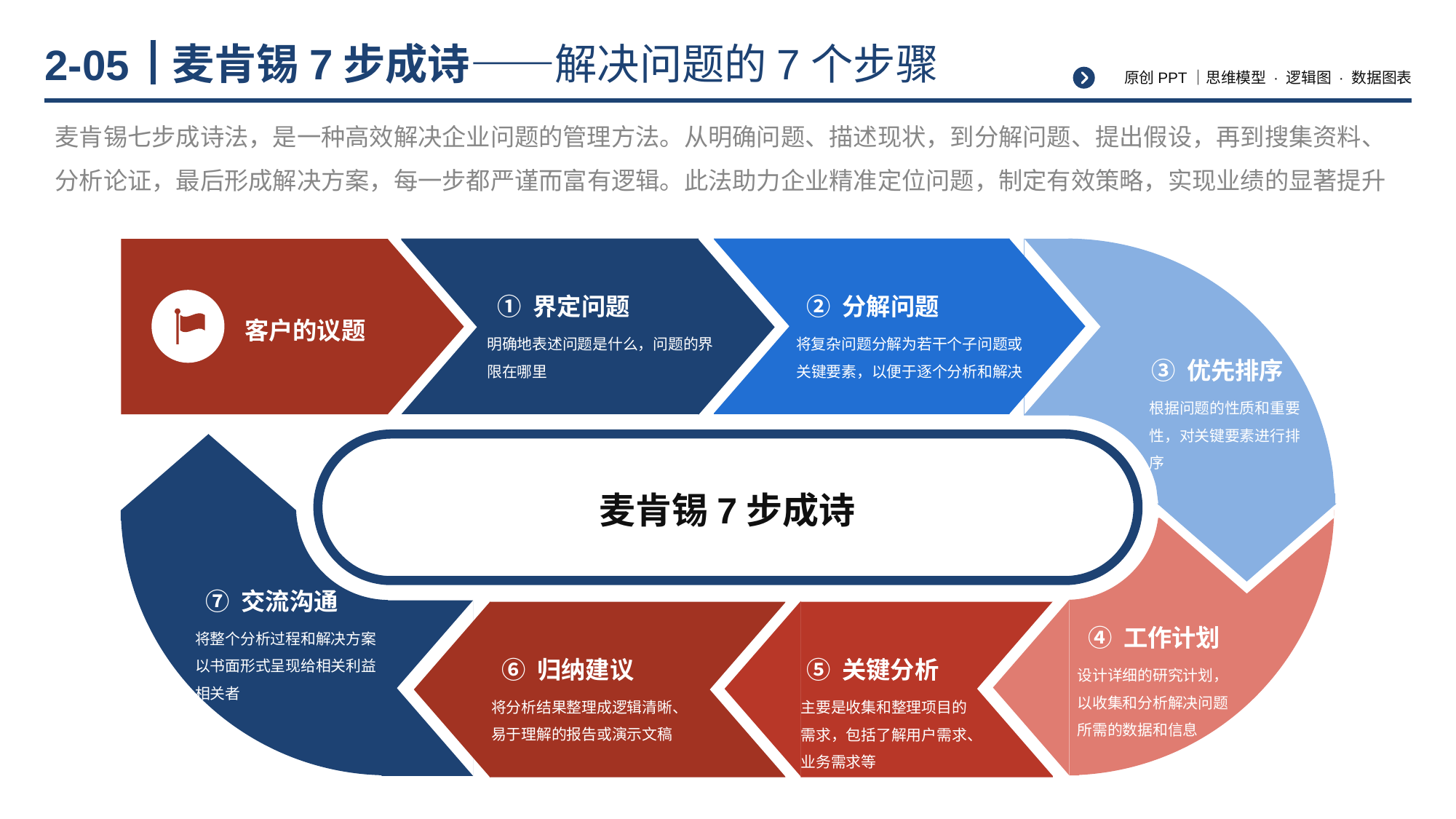

# 麦肯锡7步成诗——解决问题的7个步骤
2-05
麦肯锡七步成诗法，是一种高效解决企业问题的管理方法。从明确问题、描述现状，到分解问题、提出假设，再到搜集资料、分析论证，最后形成解决方案，每一步都严谨而富有逻辑。此法助力企业精准定位问题，制定有效策略，实现业绩的显著提升

① 界定问题
② 分解问题

客户的议题
明确地表述问题是什么，问题的界限在哪里
将复杂问题分解为若干个子问题或关键要素，以便于逐个分析和解决
③ 优先排序
根据问题的性质和重要性，对关键要素进行排序

麦肯锡7步成诗

⑦ 交流沟通

④ 工作计划
将整个分析过程和解决方案以书面形式呈现给相关利益相关者
⑥ 归纳建议
⑤ 关键分析

设计详细的研究计划，以收集和分析解决问题所需的数据和信息
将分析结果整理成逻辑清晰、易于理解的报告或演示文稿
主要是收集和整理项目的需求，包括了解用户需求、业务需求等